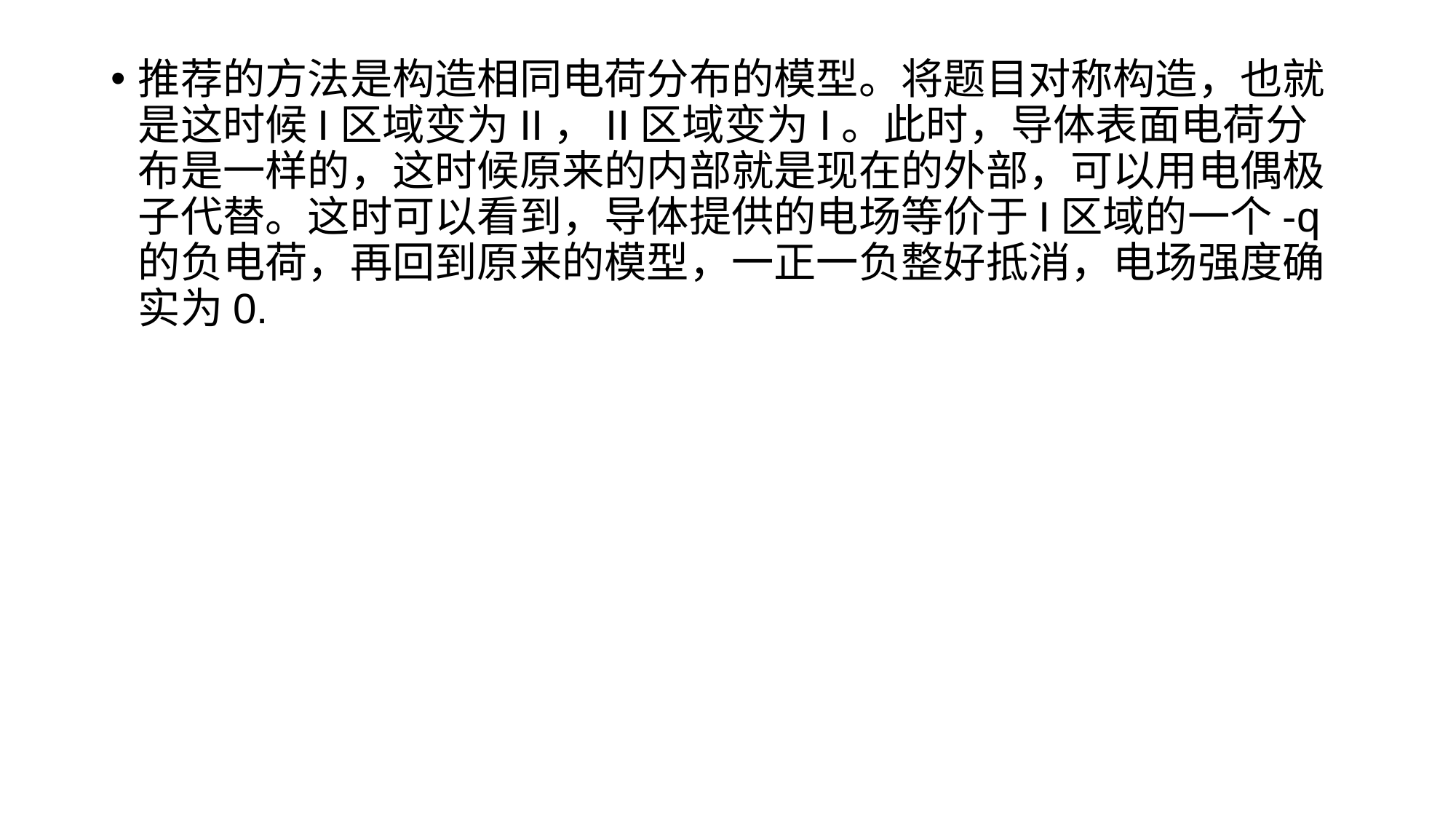

推荐的方法是构造相同电荷分布的模型。将题目对称构造，也就是这时候I区域变为II，II区域变为I。此时，导体表面电荷分布是一样的，这时候原来的内部就是现在的外部，可以用电偶极子代替。这时可以看到，导体提供的电场等价于I区域的一个-q的负电荷，再回到原来的模型，一正一负整好抵消，电场强度确实为0.